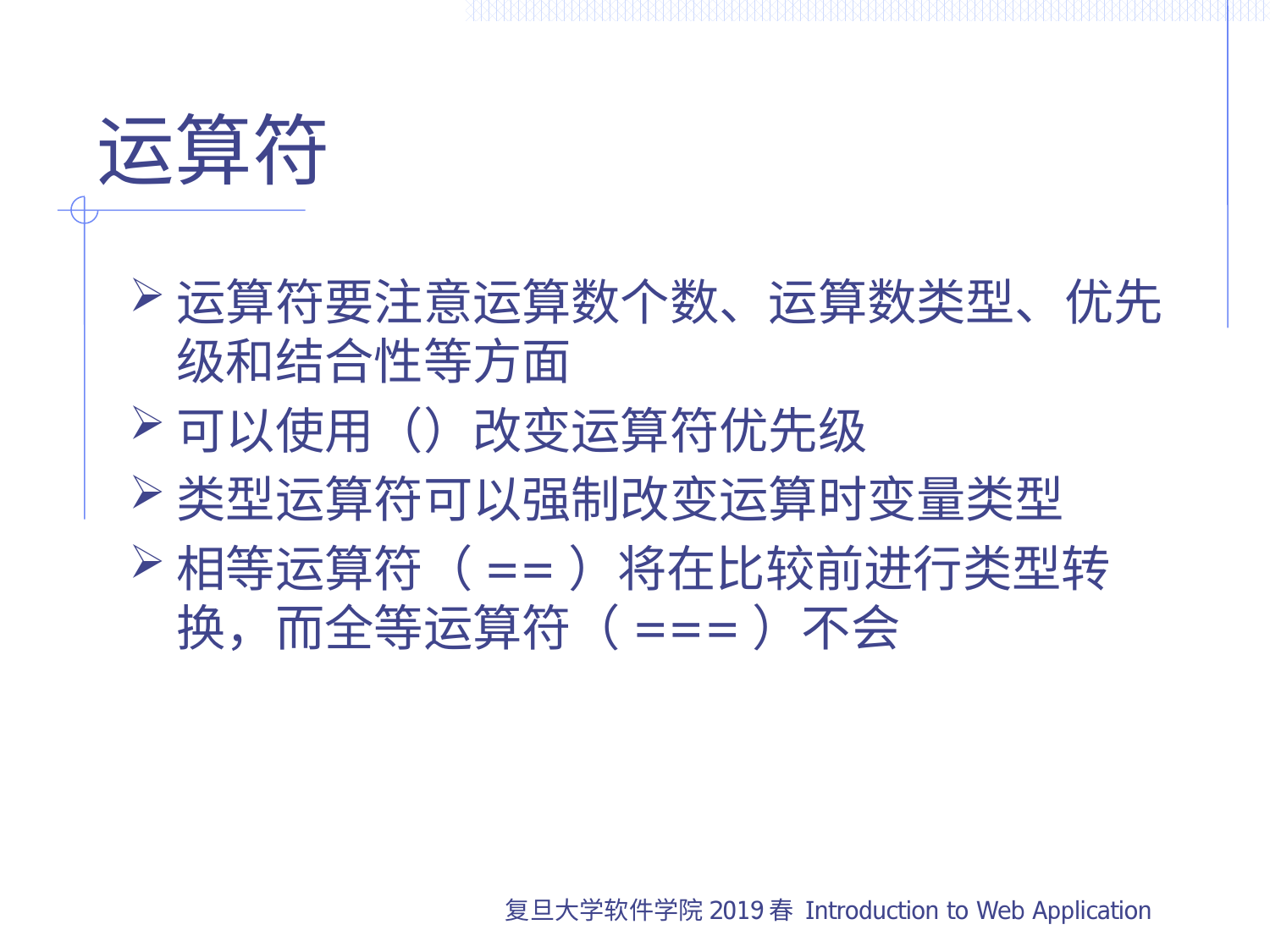

# 运算符
运算符要注意运算数个数、运算数类型、优先级和结合性等方面
可以使用（）改变运算符优先级
类型运算符可以强制改变运算时变量类型
相等运算符（==）将在比较前进行类型转换，而全等运算符（===）不会